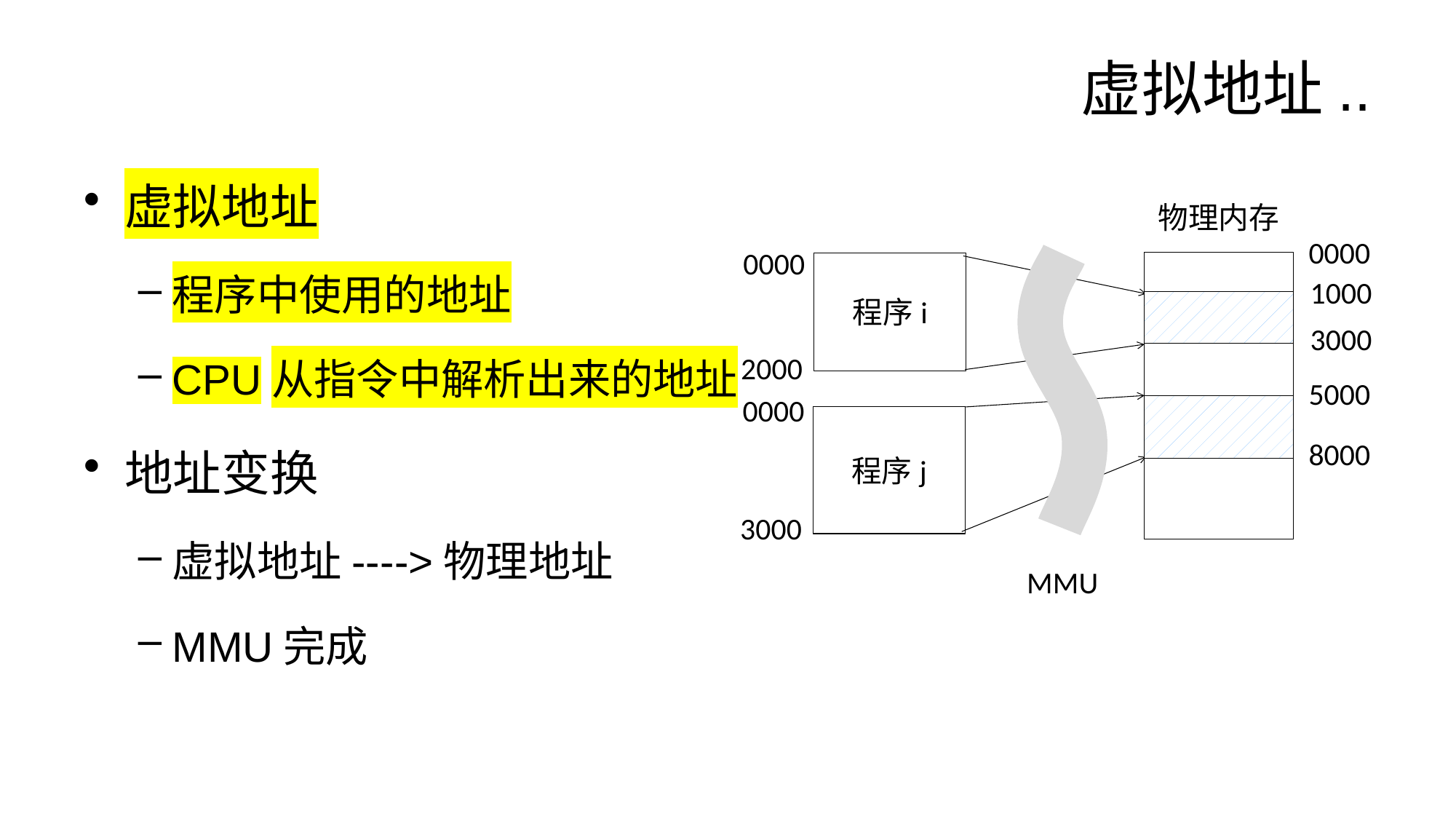

# 虚拟地址..
虚拟地址
程序中使用的地址
CPU从指令中解析出来的地址
地址变换
虚拟地址---->物理地址
MMU完成
物理内存
0000
0000

程序i

1000

3000
2000
5000
0000

程序j
8000
3000
MMU